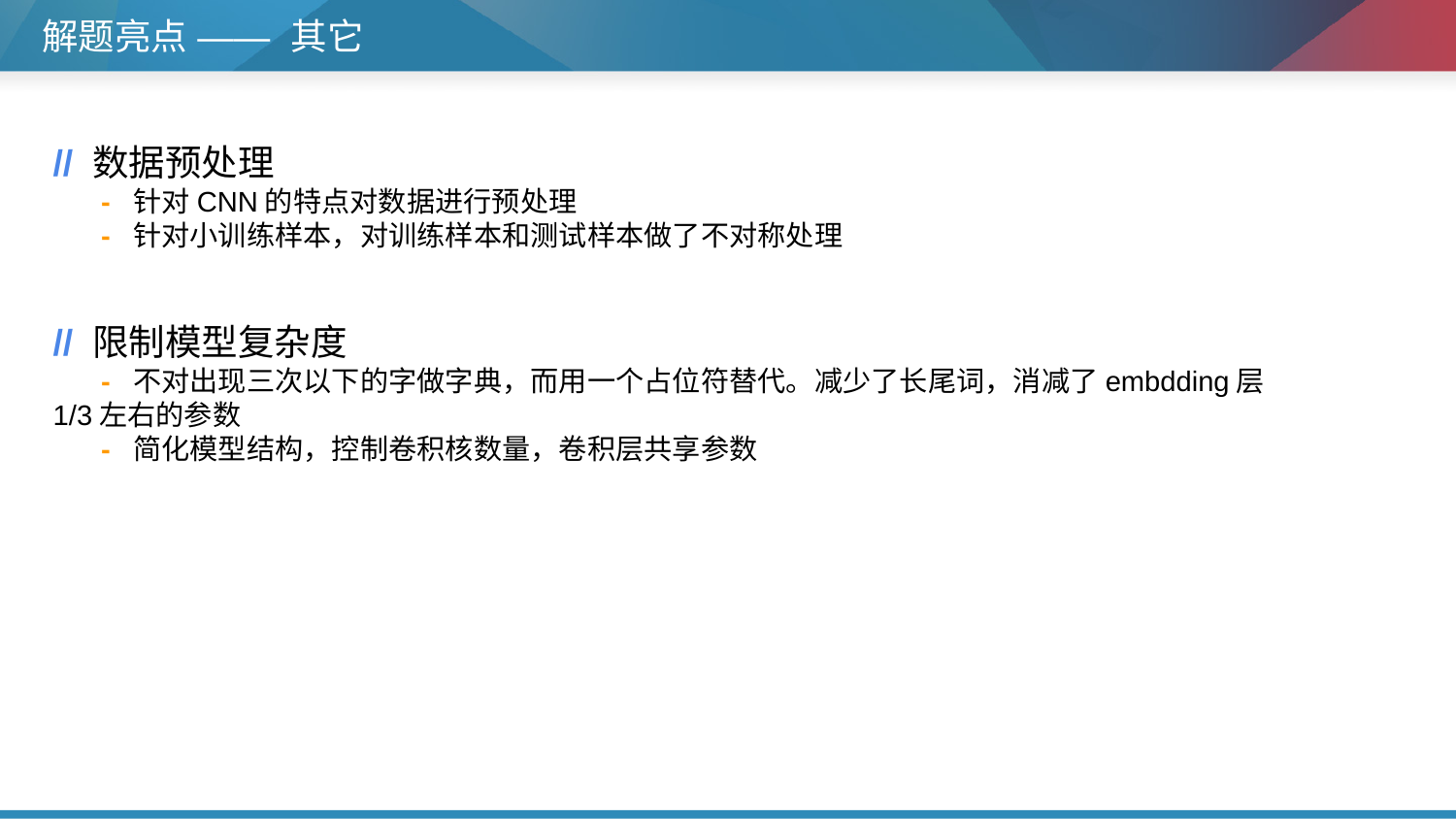

解题亮点 ——  其它

// 数据预处理
      -  针对CNN的特点对数据进行预处理
      -  针对小训练样本，对训练样本和测试样本做了不对称处理

// 限制模型复杂度
      -  不对出现三次以下的字做字典，而用一个占位符替代。减少了长尾词，消减了embdding层1/3左右的参数
      -  简化模型结构，控制卷积核数量，卷积层共享参数